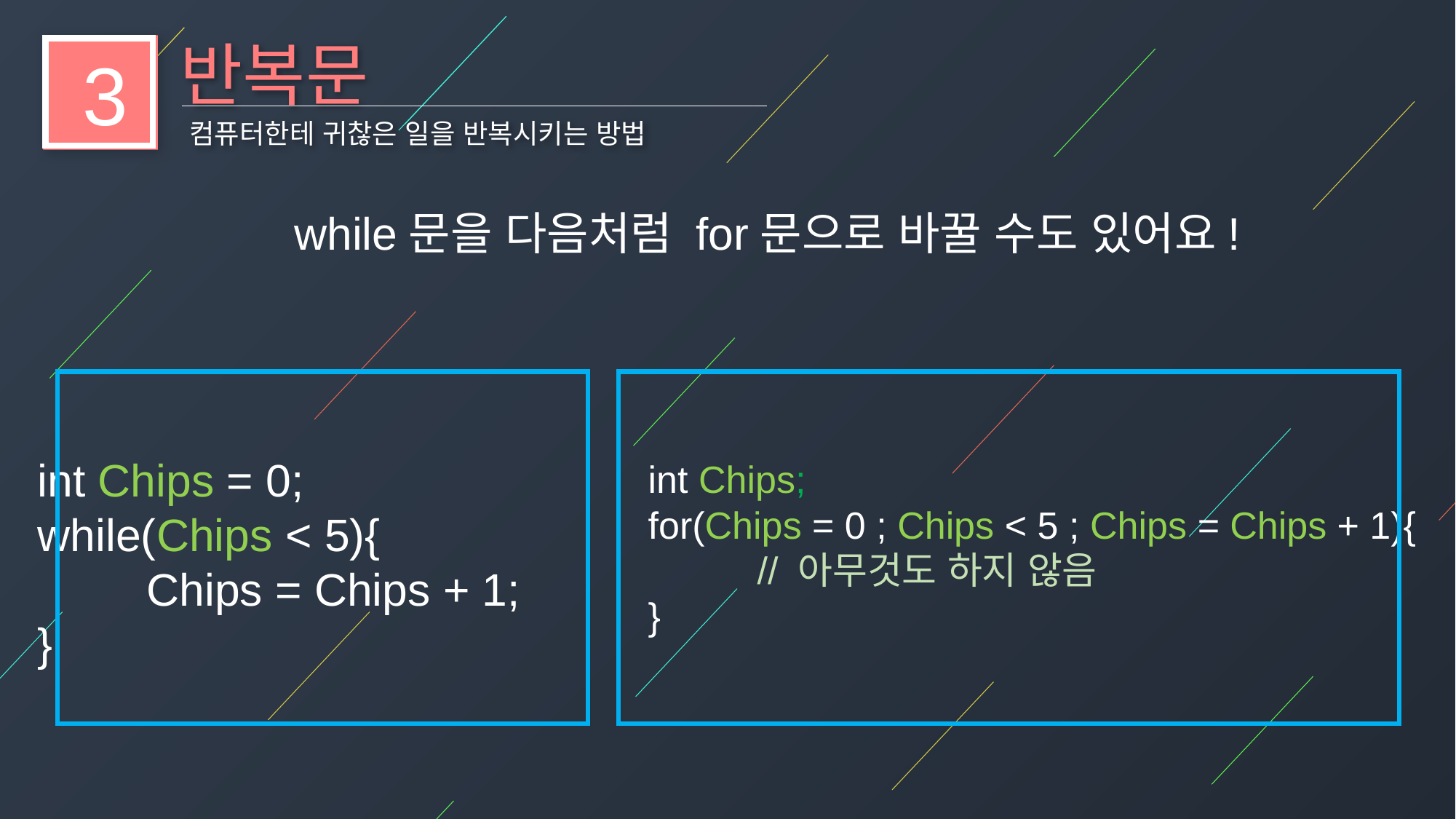

반복문

3
컴퓨터한테 귀찮은 일을 반복시키는 방법
while문을 다음처럼 for문으로 바꿀 수도 있어요!

int Chips = 0;
while(Chips < 5){
	Chips = Chips + 1;
}

int Chips;
for(Chips = 0 ; Chips < 5 ; Chips = Chips + 1){
	// 아무것도 하지 않음
}